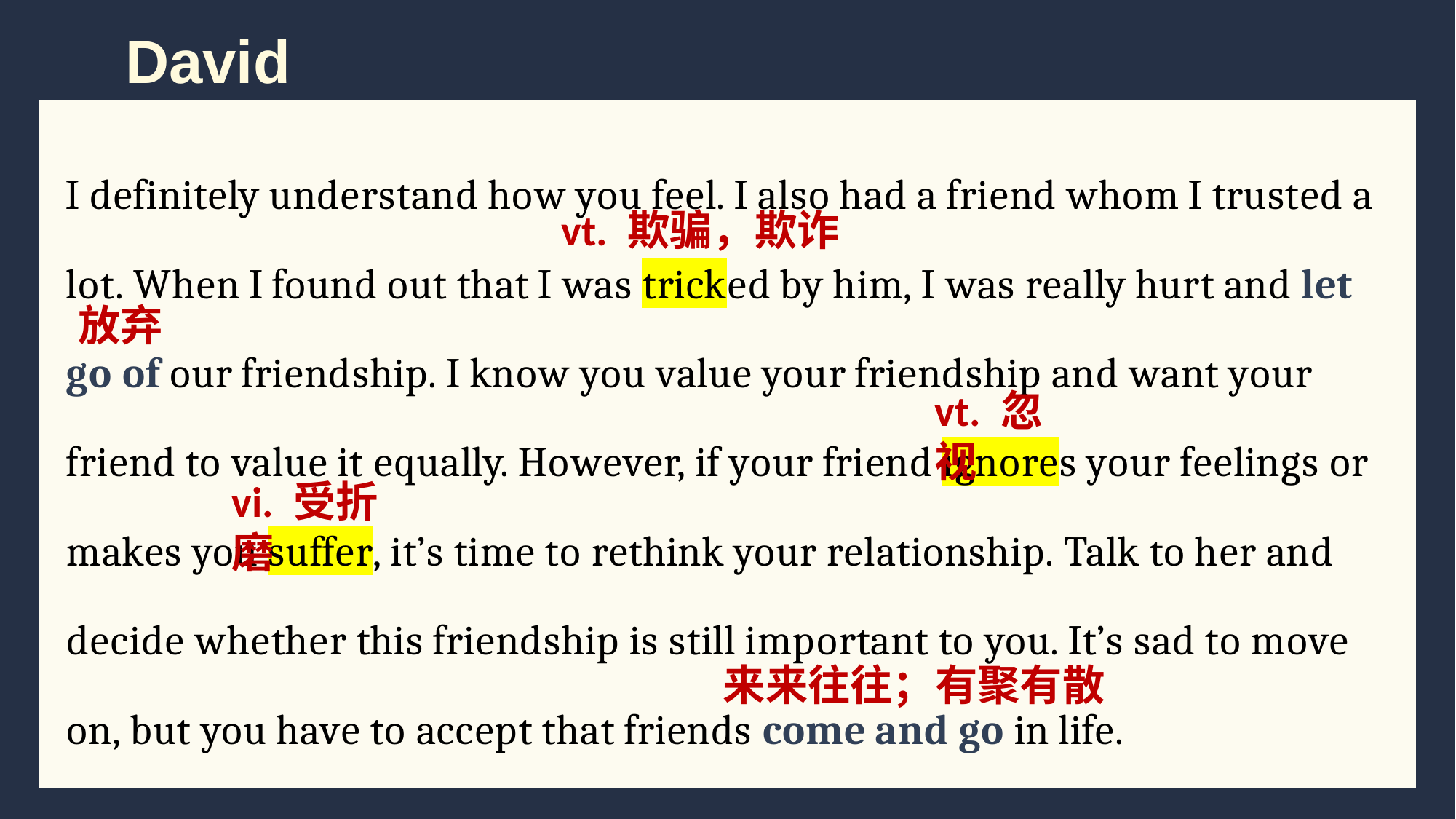

David

I definitely understand how you feel. I also had a friend whom I trusted a lot. When I found out that I was tricked by him, I was really hurt and let go of our friendship. I know you value your friendship and want your friend to value it equally. However, if your friend ignores your feelings or makes you suffer, it’s time to rethink your relationship. Talk to her and decide whether this friendship is still important to you. It’s sad to move on, but you have to accept that friends come and go in life.
vt. 欺骗，欺诈
放弃
vt. 忽视
vi. 受折磨
来来往往；有聚有散